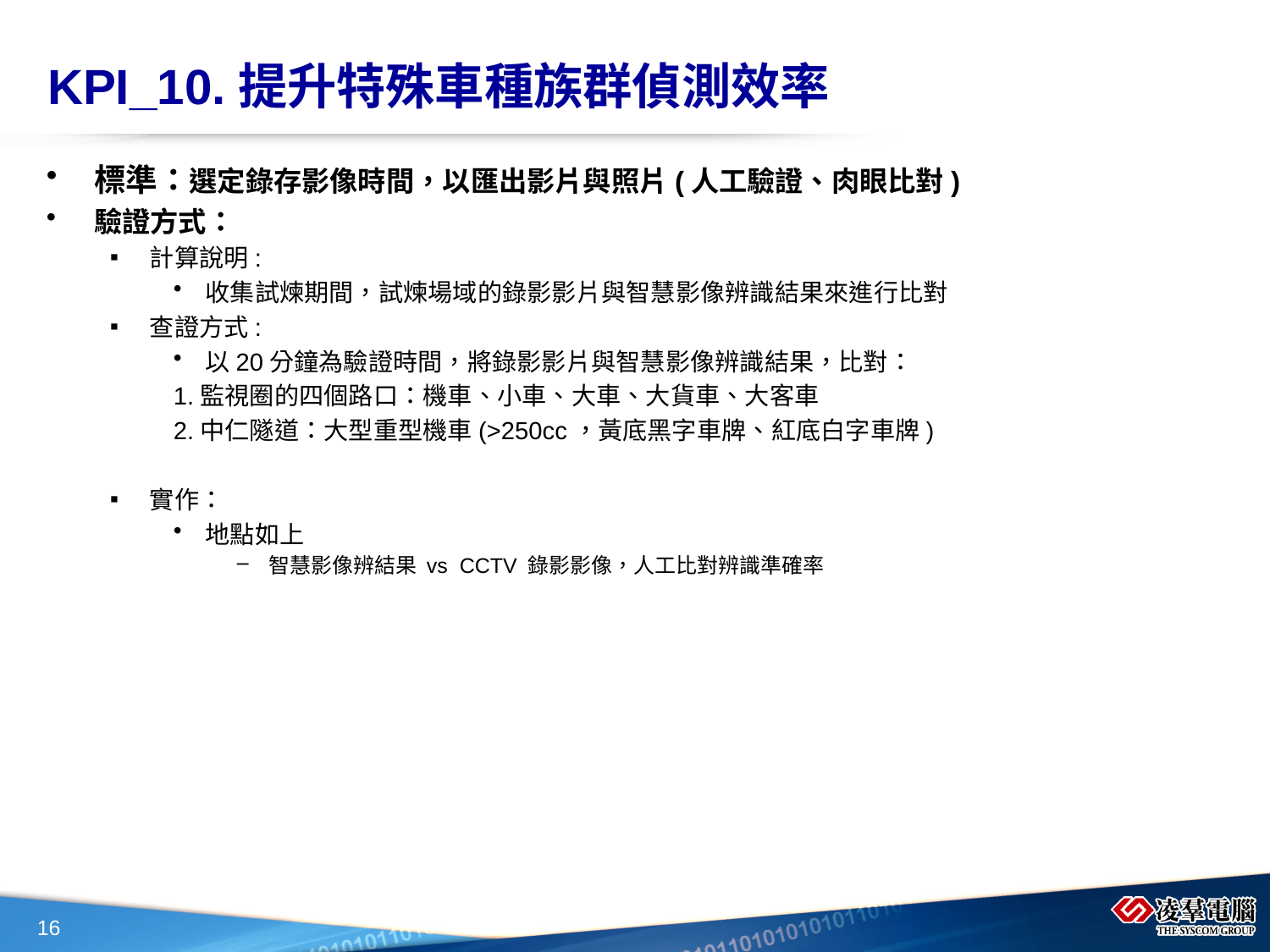

# KPI_10.提升特殊車種族群偵測效率
標準：選定錄存影像時間，以匯出影片與照片(人工驗證、肉眼比對)
驗證方式：
計算說明:
收集試煉期間，試煉場域的錄影影片與智慧影像辨識結果來進行比對
查證方式:
以20分鐘為驗證時間，將錄影影片與智慧影像辨識結果，比對：
1.監視圈的四個路口：機車、小車、大車、大貨車、大客車
2.中仁隧道：大型重型機車(>250cc，黃底黑字車牌、紅底白字車牌)

實作：
地點如上
智慧影像辨結果 vs  CCTV 錄影影像，人工比對辨識準確率

16